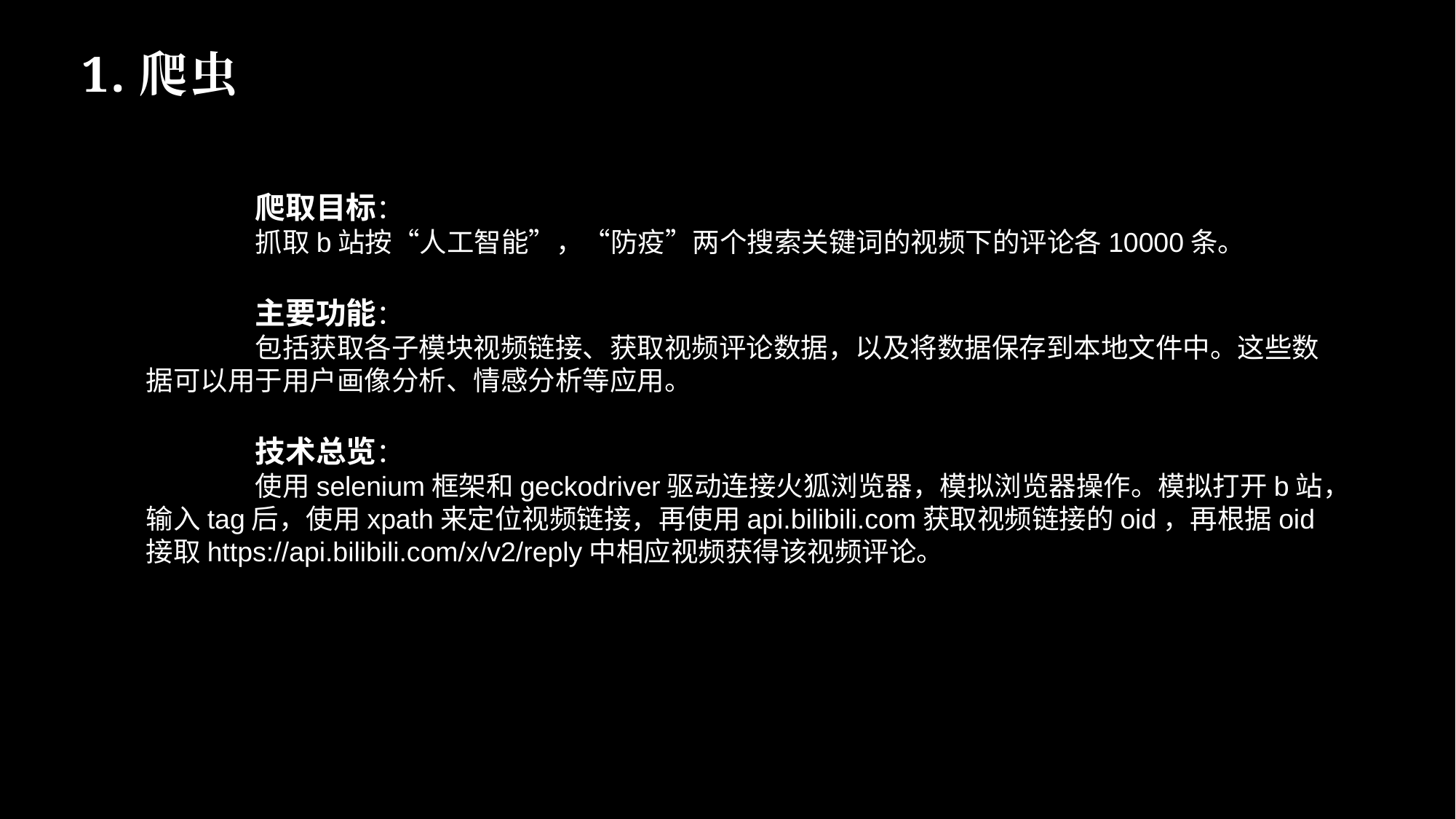

# 1.爬虫
	爬取目标：
	抓取b站按“人工智能”，“防疫”两个搜索关键词的视频下的评论各10000条。

	主要功能：
	包括获取各子模块视频链接、获取视频评论数据，以及将数据保存到本地文件中。这些数据可以用于用户画像分析、情感分析等应用。

	技术总览：
	使用selenium框架和geckodriver驱动连接火狐浏览器，模拟浏览器操作。模拟打开b站，输入tag后，使用xpath来定位视频链接，再使用api.bilibili.com获取视频链接的oid，再根据oid接取https://api.bilibili.com/x/v2/reply中相应视频获得该视频评论。